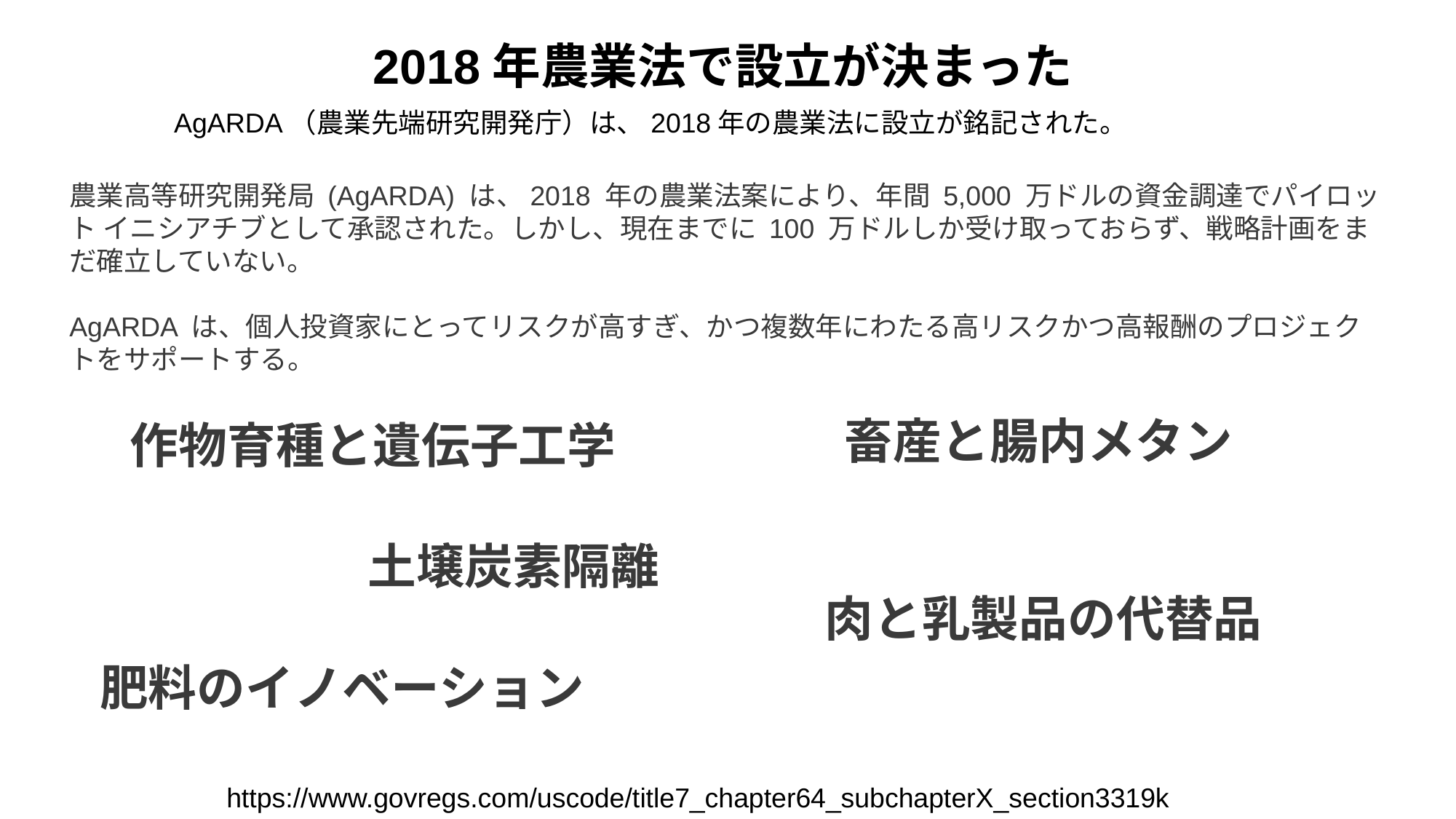

2018年農業法で設立が決まった
AgARDA（農業先端研究開発庁）は、2018年の農業法に設立が銘記された。
農業高等研究開発局 (AgARDA) は、2018 年の農業法案により、年間 5,000 万ドルの資金調達でパイロット イニシアチブとして承認された。しかし、現在までに 100 万ドルしか受け取っておらず、戦略計画をまだ確立していない。

AgARDA は、個人投資家にとってリスクが高すぎ、かつ複数年にわたる高リスクかつ高報酬のプロジェクトをサポートする。
畜産と腸内メタン
作物育種と遺伝子工学
土壌炭素隔離
肉と乳製品の代替品
肥料のイノベーション
https://www.govregs.com/uscode/title7_chapter64_subchapterX_section3319k